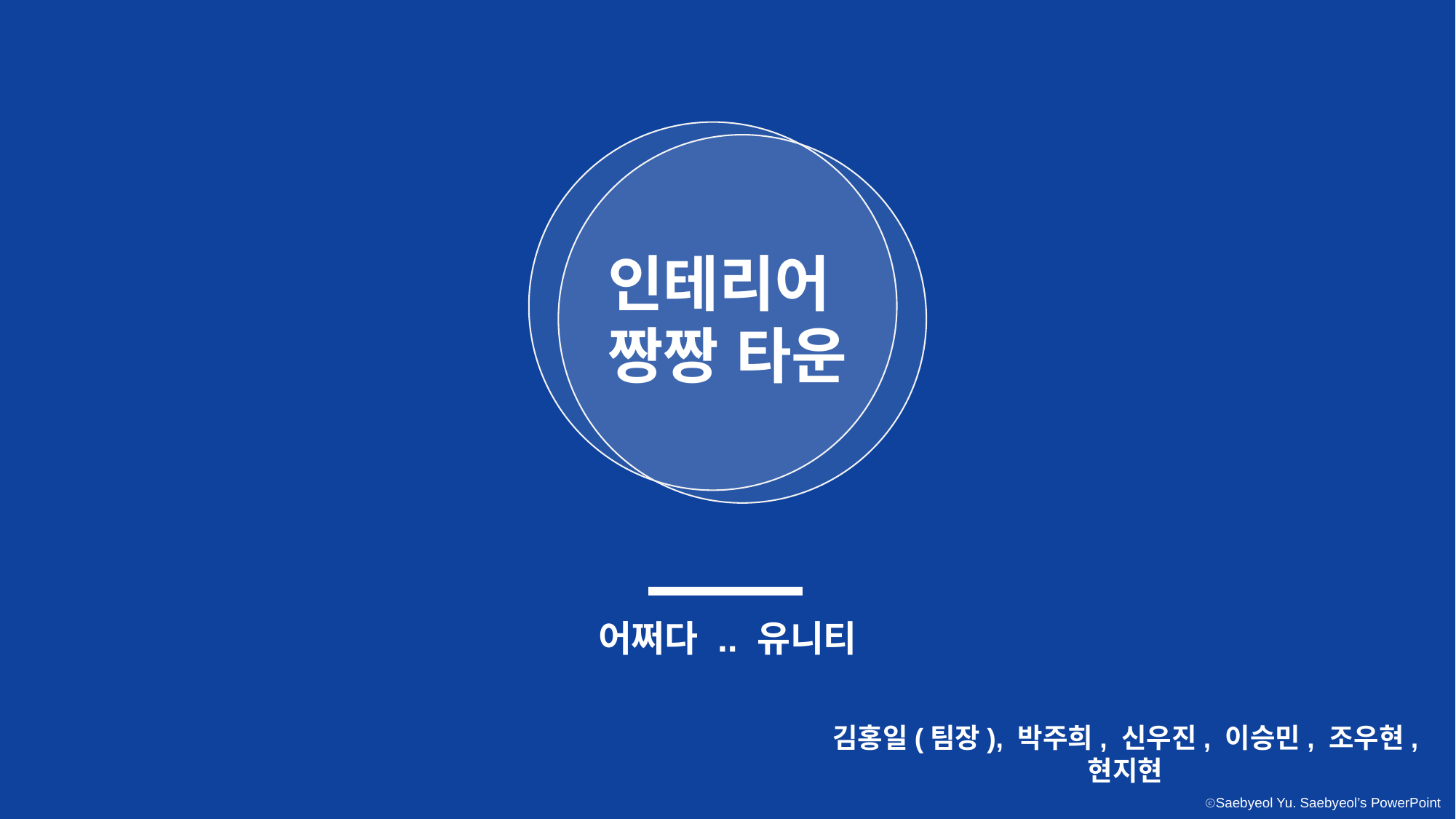

인테리어
짱짱 타운
어쩌다 .. 유니티
김홍일(팀장), 박주희, 신우진, 이승민, 조우현, 현지현